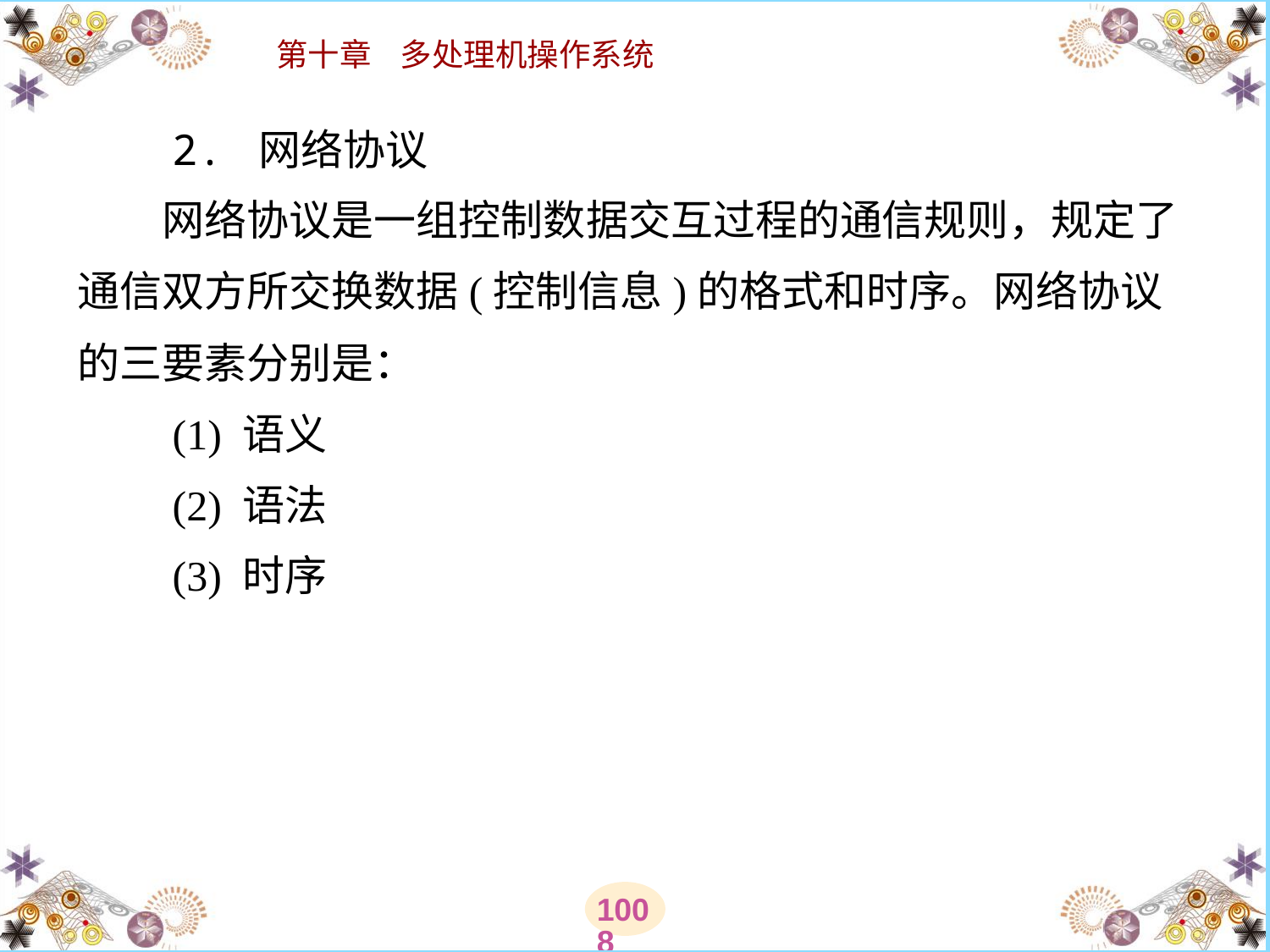

# 2. 网络协议 　　网络协议是一组控制数据交互过程的通信规则，规定了通信双方所交换数据(控制信息)的格式和时序。网络协议的三要素分别是： 　　(1) 语义 　　(2) 语法 　　(3) 时序